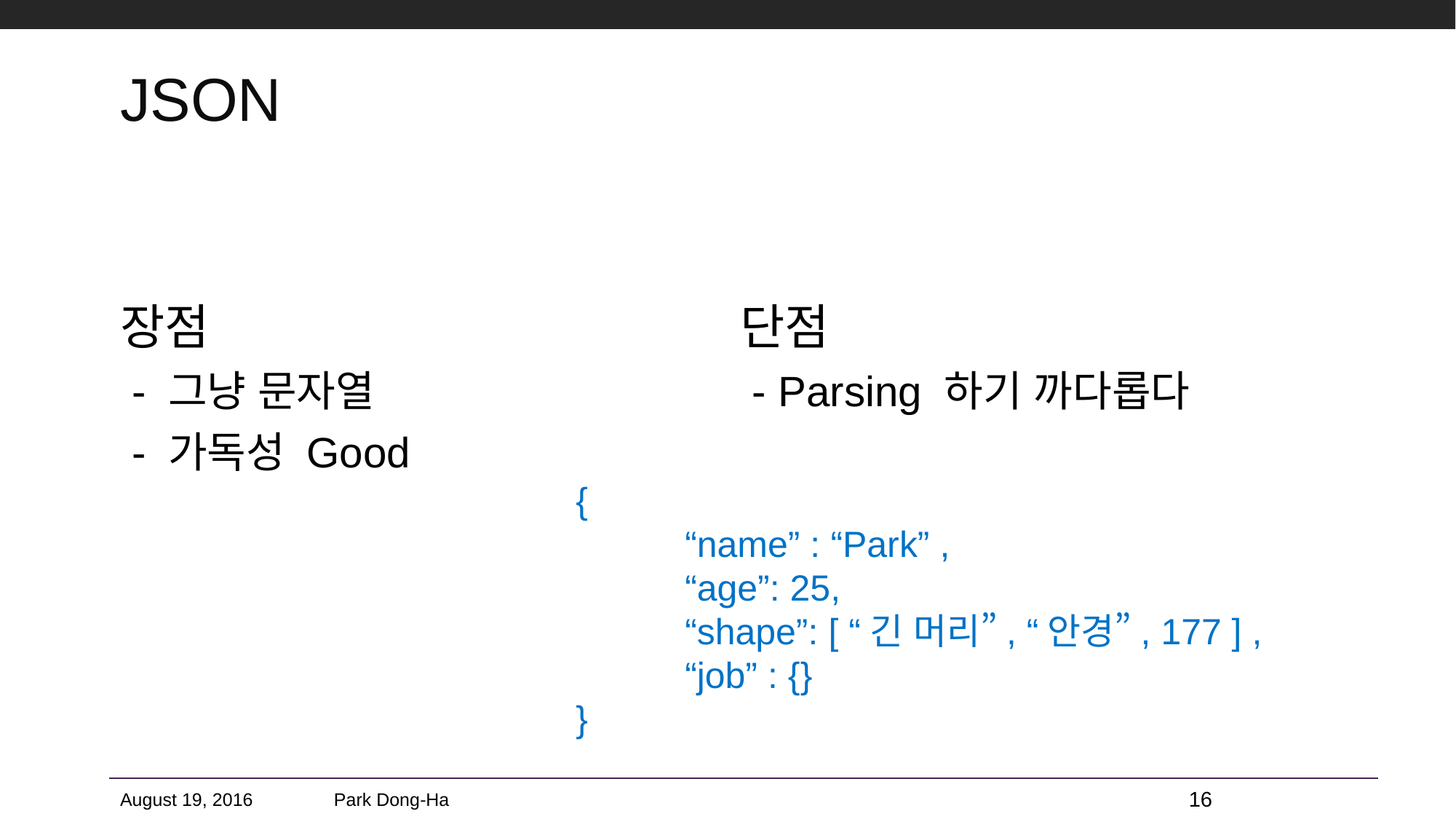

# JSON
장점
 - 그냥 문자열
 - 가독성 Good
단점
 - Parsing 하기 까다롭다
{
	“name” : “Park” ,
	“age”: 25,
	“shape”: [ “긴 머리”, “안경”, 177 ] ,
	“job” : {}
}
Park Dong-Ha
16